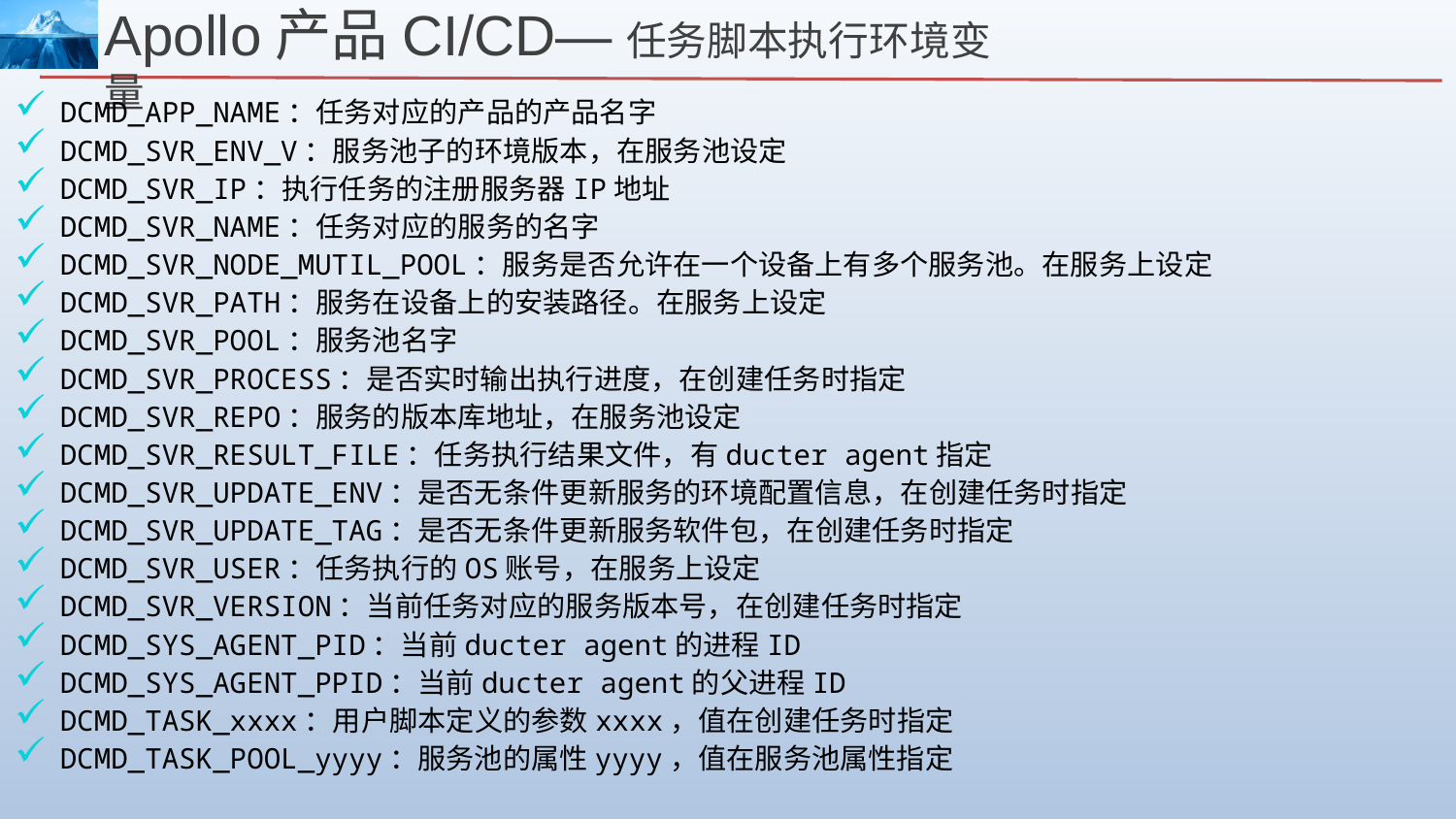

Apollo产品CI/CD—任务脚本执行环境变量
DCMD_APP_NAME：任务对应的产品的产品名字
DCMD_SVR_ENV_V：服务池子的环境版本，在服务池设定
DCMD_SVR_IP：执行任务的注册服务器IP地址
DCMD_SVR_NAME：任务对应的服务的名字
DCMD_SVR_NODE_MUTIL_POOL：服务是否允许在一个设备上有多个服务池。在服务上设定
DCMD_SVR_PATH：服务在设备上的安装路径。在服务上设定
DCMD_SVR_POOL：服务池名字
DCMD_SVR_PROCESS：是否实时输出执行进度，在创建任务时指定
DCMD_SVR_REPO：服务的版本库地址，在服务池设定
DCMD_SVR_RESULT_FILE：任务执行结果文件，有ducter agent指定
DCMD_SVR_UPDATE_ENV：是否无条件更新服务的环境配置信息，在创建任务时指定
DCMD_SVR_UPDATE_TAG：是否无条件更新服务软件包，在创建任务时指定
DCMD_SVR_USER：任务执行的OS账号，在服务上设定
DCMD_SVR_VERSION：当前任务对应的服务版本号，在创建任务时指定
DCMD_SYS_AGENT_PID：当前ducter agent的进程ID
DCMD_SYS_AGENT_PPID：当前ducter agent的父进程ID
DCMD_TASK_xxxx：用户脚本定义的参数xxxx，值在创建任务时指定
DCMD_TASK_POOL_yyyy：服务池的属性yyyy，值在服务池属性指定